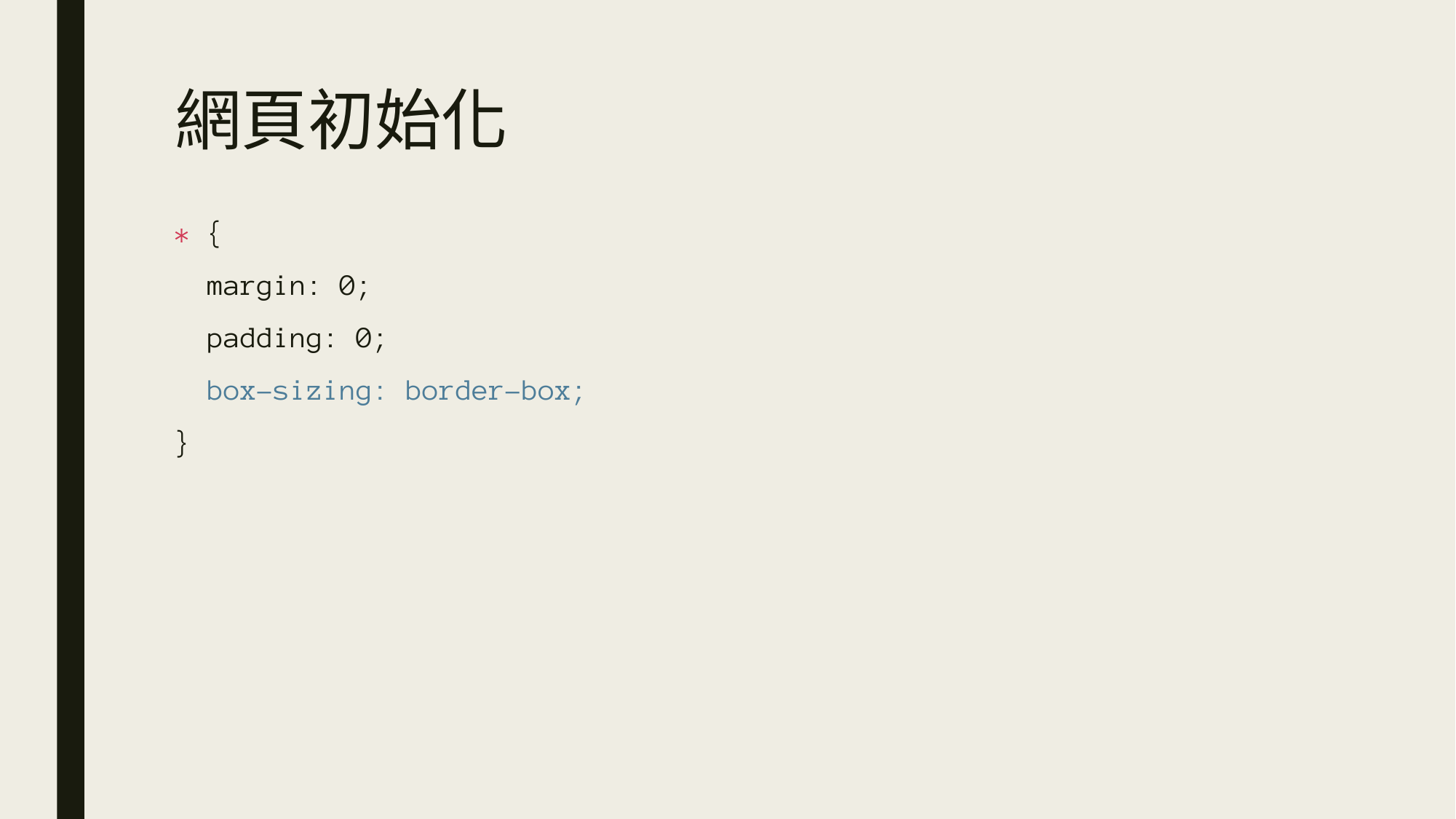

# 網頁初始化
* {
  margin: 0;
  padding: 0;
  box-sizing: border-box;
}